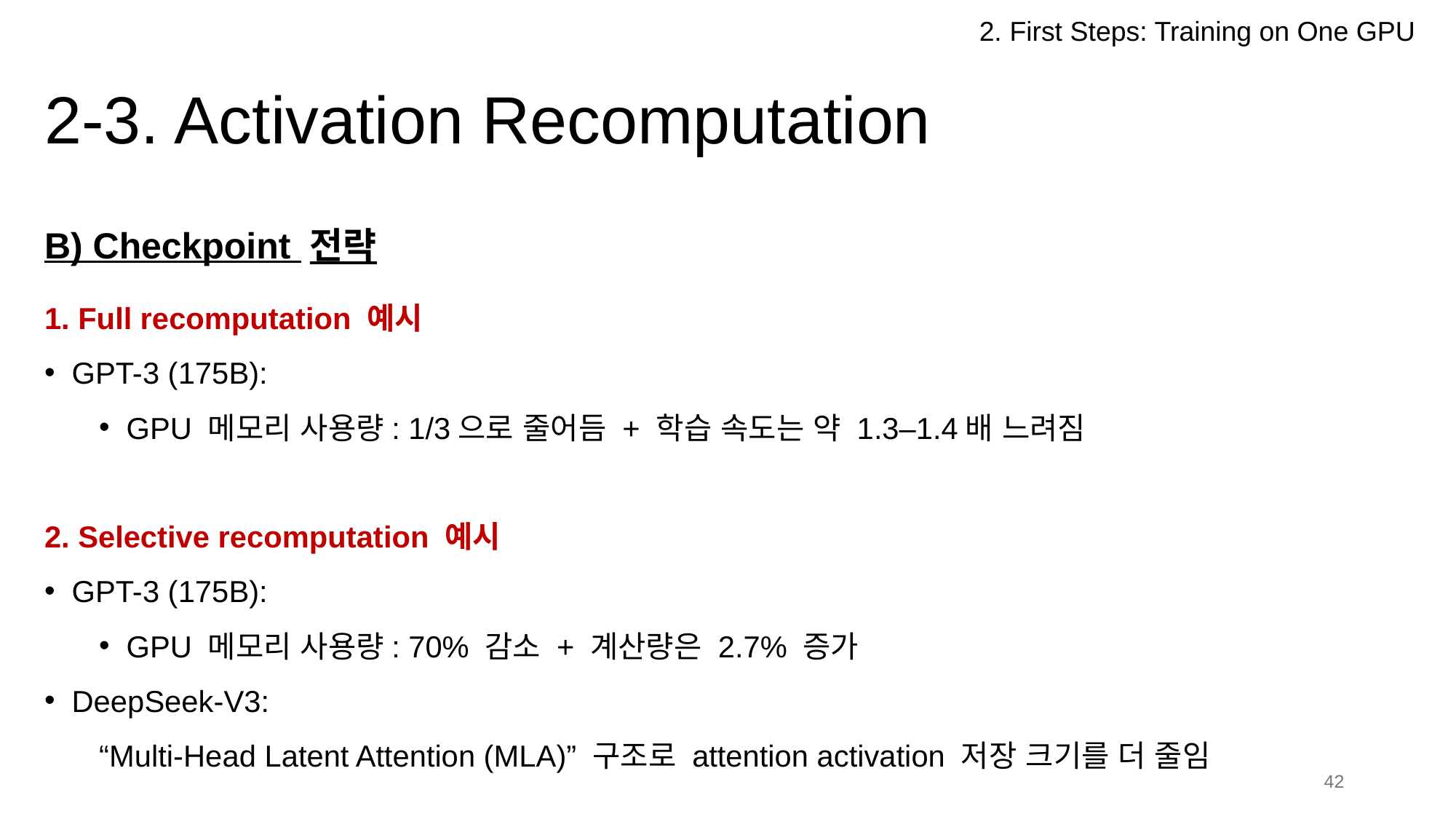

2. First Steps: Training on One GPU
# 2-3. Activation Recomputation
B) Checkpoint 전략
1. Full recomputation 예시
GPT-3 (175B):
GPU 메모리 사용량: 1/3으로 줄어듬 + 학습 속도는 약 1.3–1.4배 느려짐

2. Selective recomputation 예시
GPT-3 (175B):
GPU 메모리 사용량: 70% 감소 + 계산량은 2.7% 증가
DeepSeek-V3:
“Multi-Head Latent Attention (MLA)” 구조로 attention activation 저장 크기를 더 줄임
42